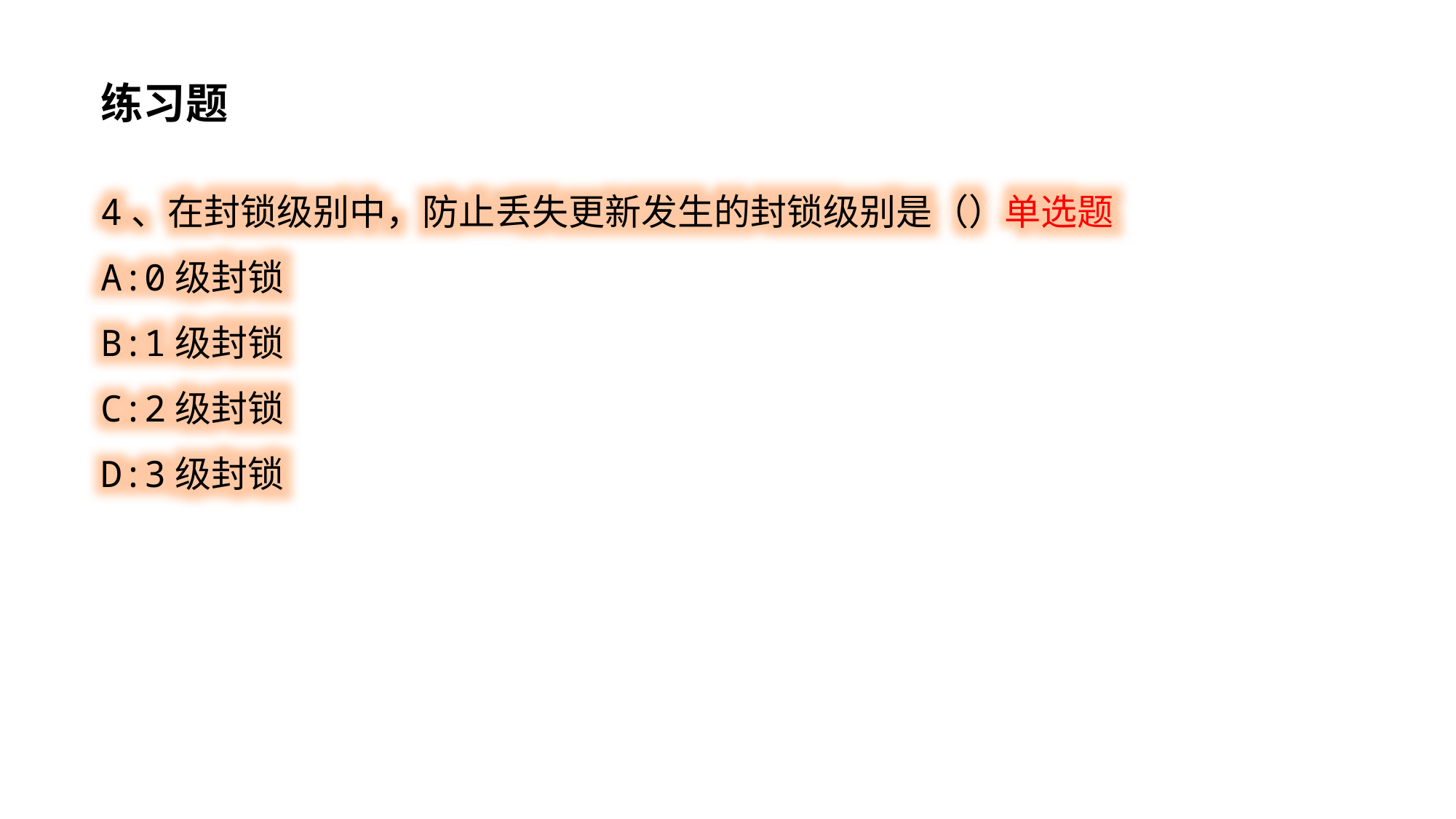

练习题
4、在封锁级别中，防止丢失更新发生的封锁级别是（）单选题
A:0级封锁
B:1级封锁
C:2级封锁
D:3级封锁